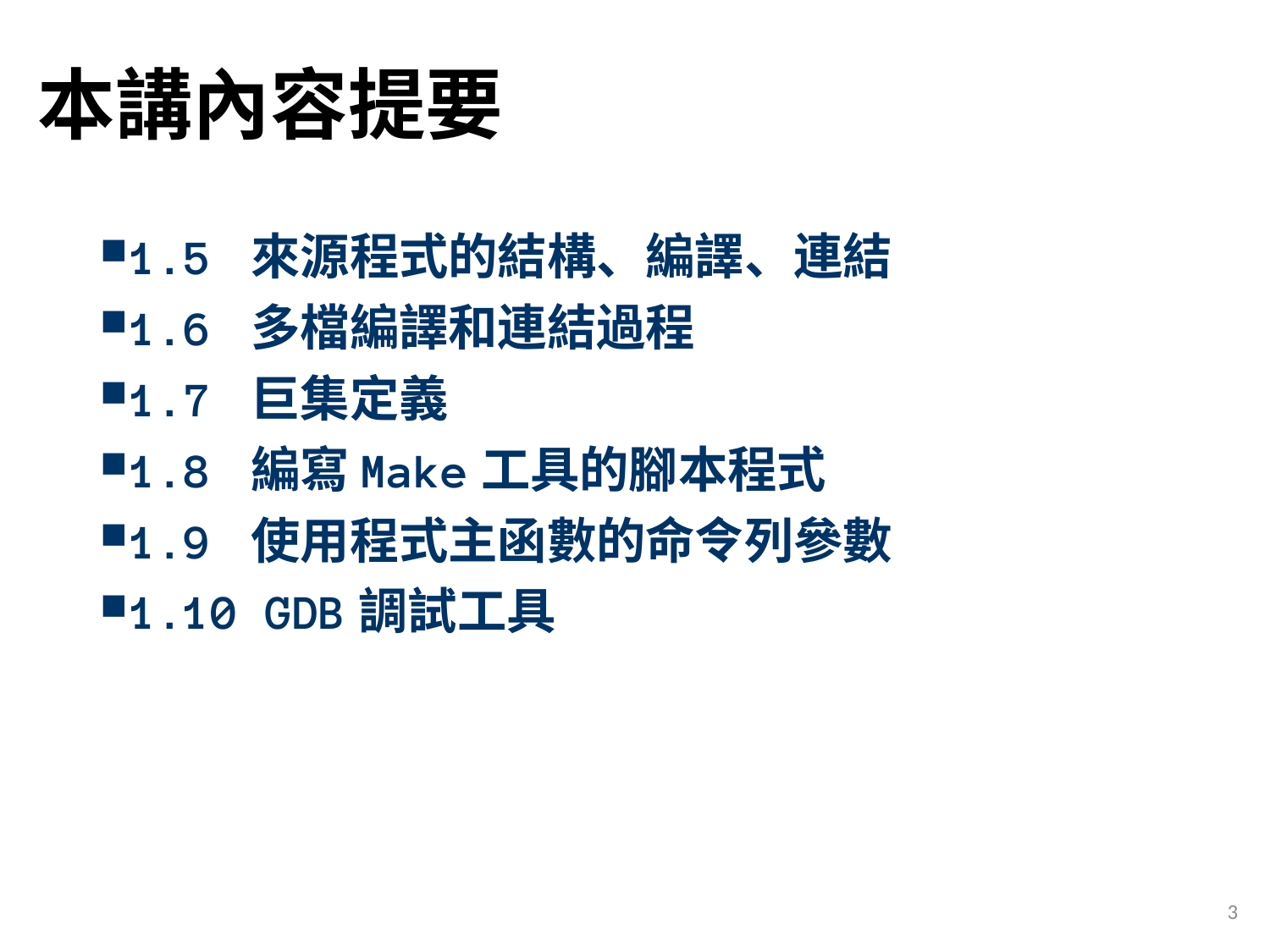

# 本講內容提要
1.5 來源程式的結構、編譯、連結
1.6 多檔編譯和連結過程
1.7 巨集定義
1.8 編寫Make工具的腳本程式
1.9 使用程式主函數的命令列參數
1.10 GDB調試工具
3